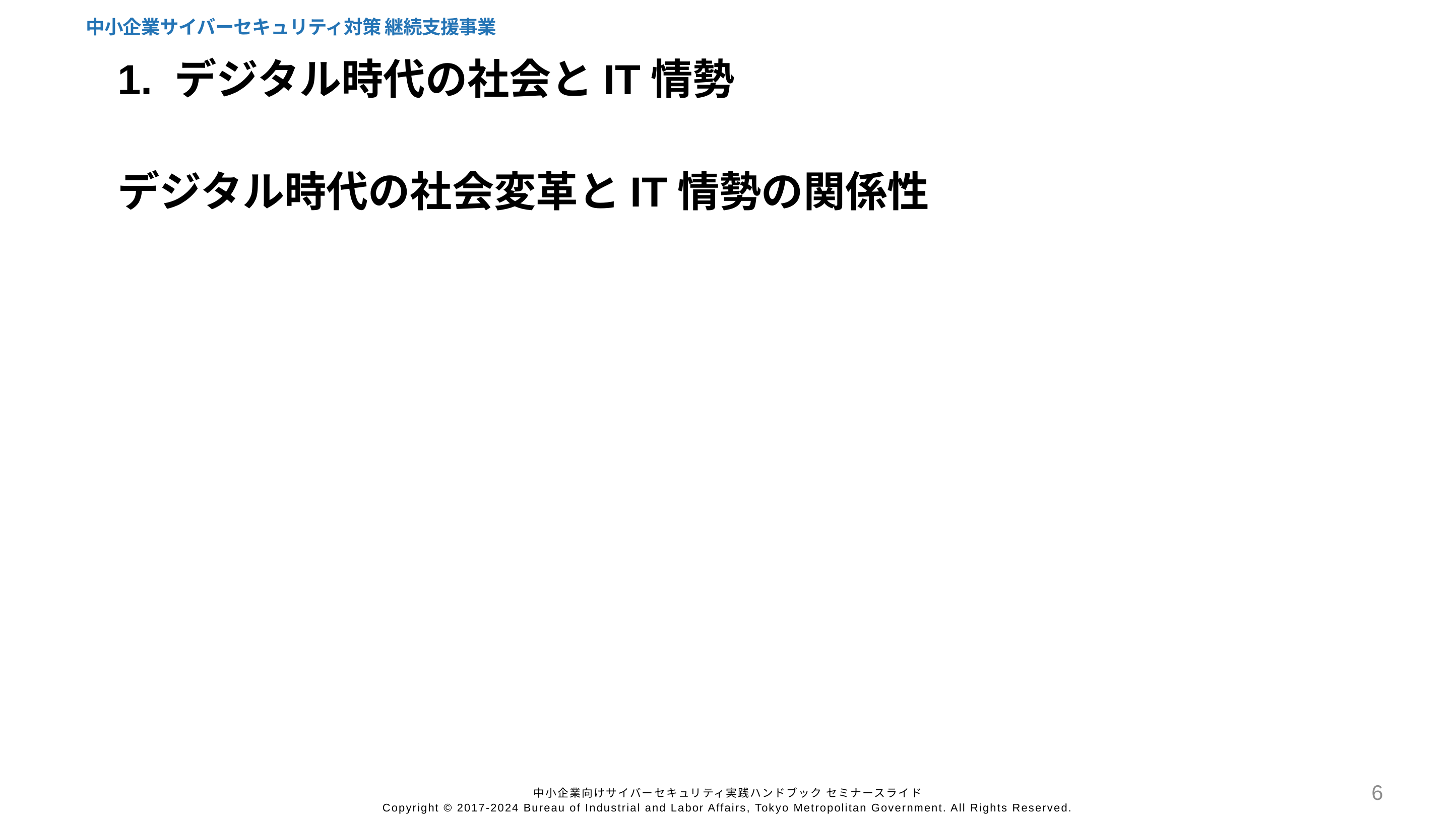

中小企業サイバーセキュリティ対策 継続支援事業
1. デジタル時代の社会とIT情勢
デジタル時代の社会変革とIT情勢の関係性
6